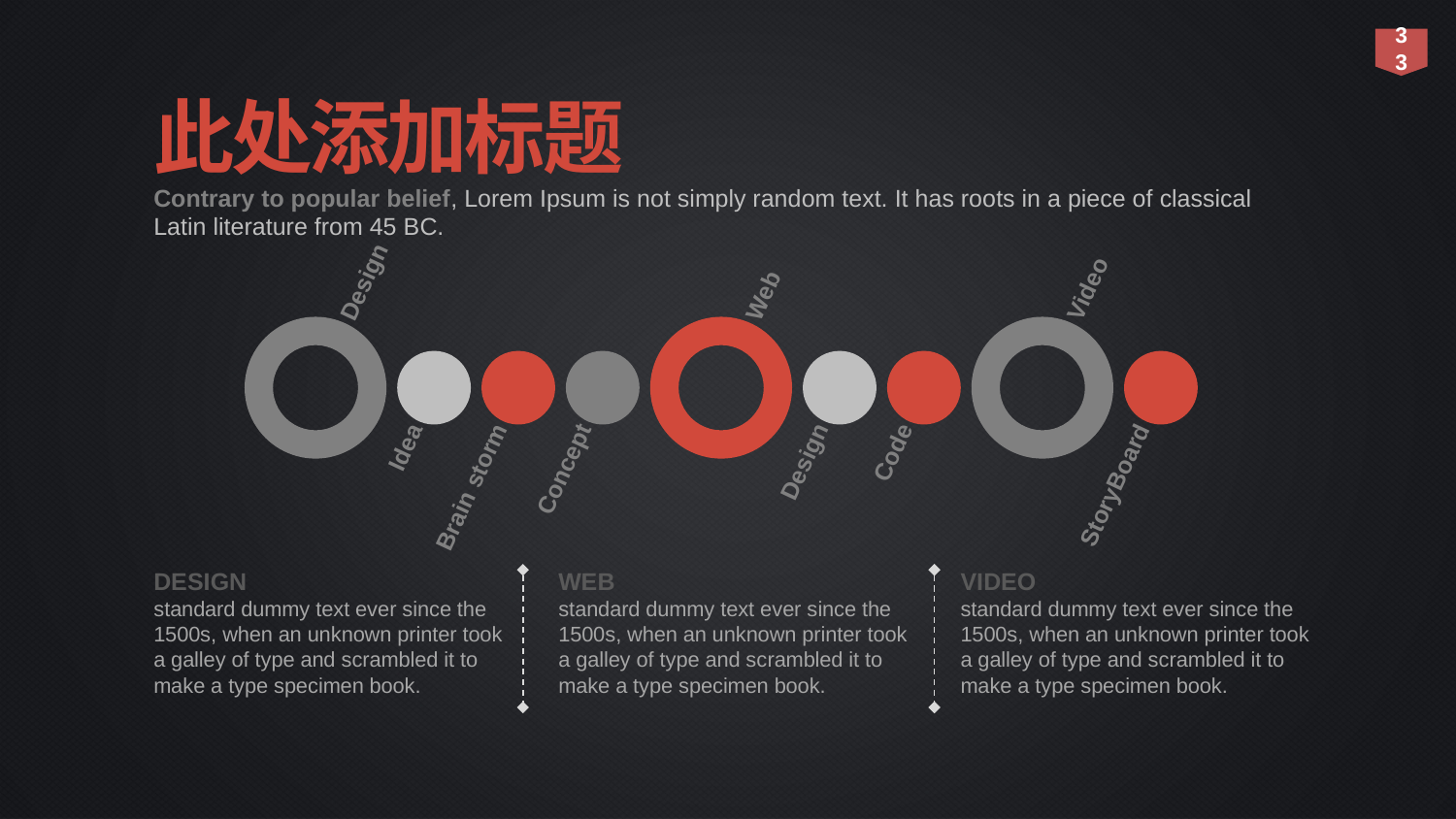

33
此处添加标题
Design
Idea
Brain storm
Concept
Web
Design
Code
Video
StoryBoard
Contrary to popular belief, Lorem Ipsum is not simply random text. It has roots in a piece of classical Latin literature from 45 BC.
DESIGN
standard dummy text ever since the 1500s, when an unknown printer took a galley of type and scrambled it to make a type specimen book.
WEB
standard dummy text ever since the 1500s, when an unknown printer took a galley of type and scrambled it to make a type specimen book.
VIDEO
standard dummy text ever since the 1500s, when an unknown printer took a galley of type and scrambled it to make a type specimen book.